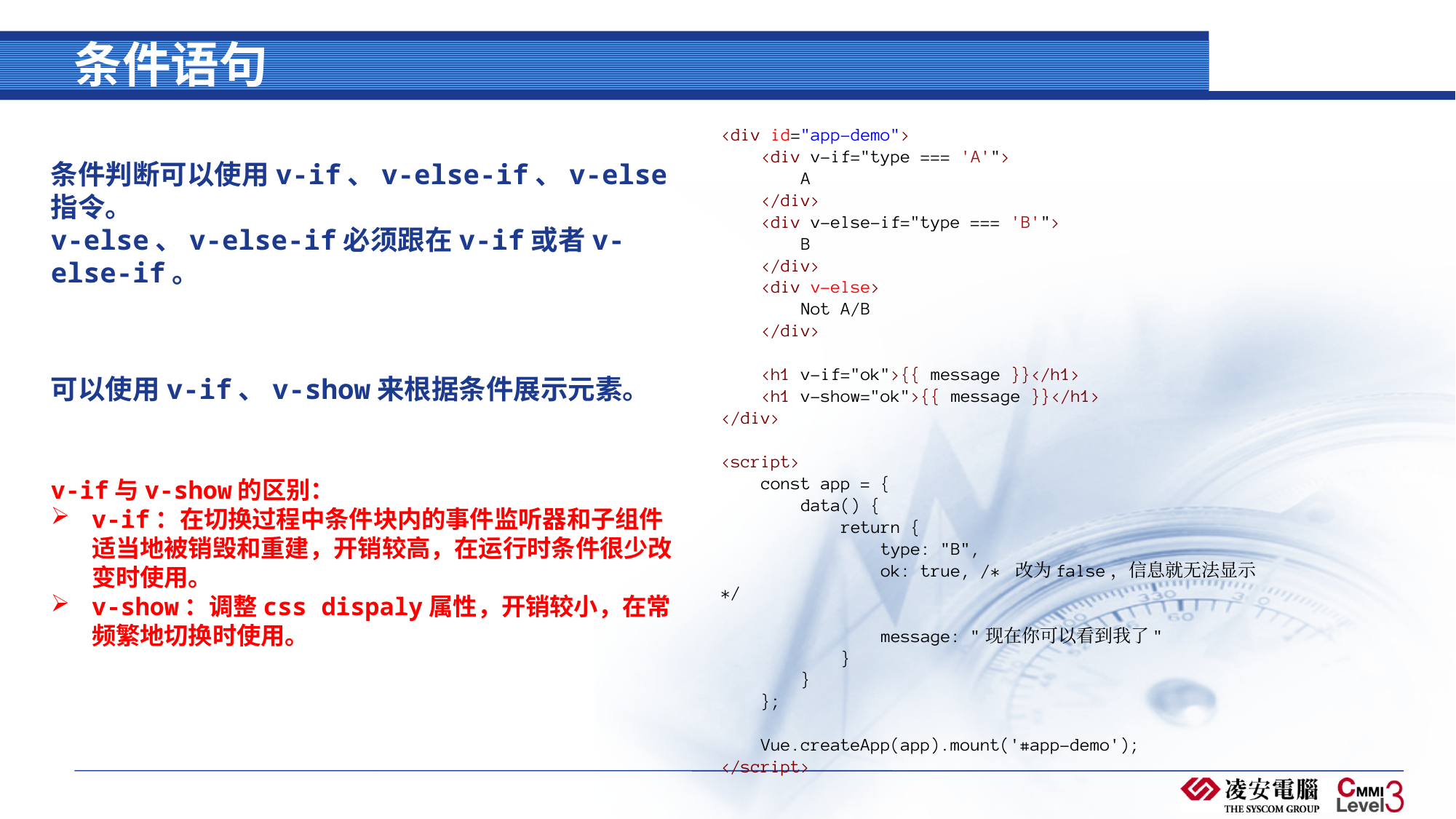

# 条件语句
<div id="app-demo">
    <div v-if="type === 'A'">
        A
    </div>
    <div v-else-if="type === 'B'">
        B
    </div>
    <div v-else>
        Not A/B
    </div>
    <h1 v-if="ok">{{ message }}</h1>
    <h1 v-show="ok">{{ message }}</h1>
</div>
<script>
    const app = {
        data() {
            return {
                type: "B",
                ok: true, /* 改为false，信息就无法显示 */

                message: "现在你可以看到我了"
            }
        }
    };
    Vue.createApp(app).mount('#app-demo');
</script>
条件判断可以使用v-if、v-else-if、v-else指令。
v-else、v-else-if必须跟在v-if或者v-else-if。

可以使用v-if、v-show来根据条件展示元素。
v-if与v-show的区别：
v-if：在切换过程中条件块内的事件监听器和子组件适当地被销毁和重建，开销较高，在运行时条件很少改变时使用。
v-show：调整css dispaly属性，开销较小，在常频繁地切换时使用。